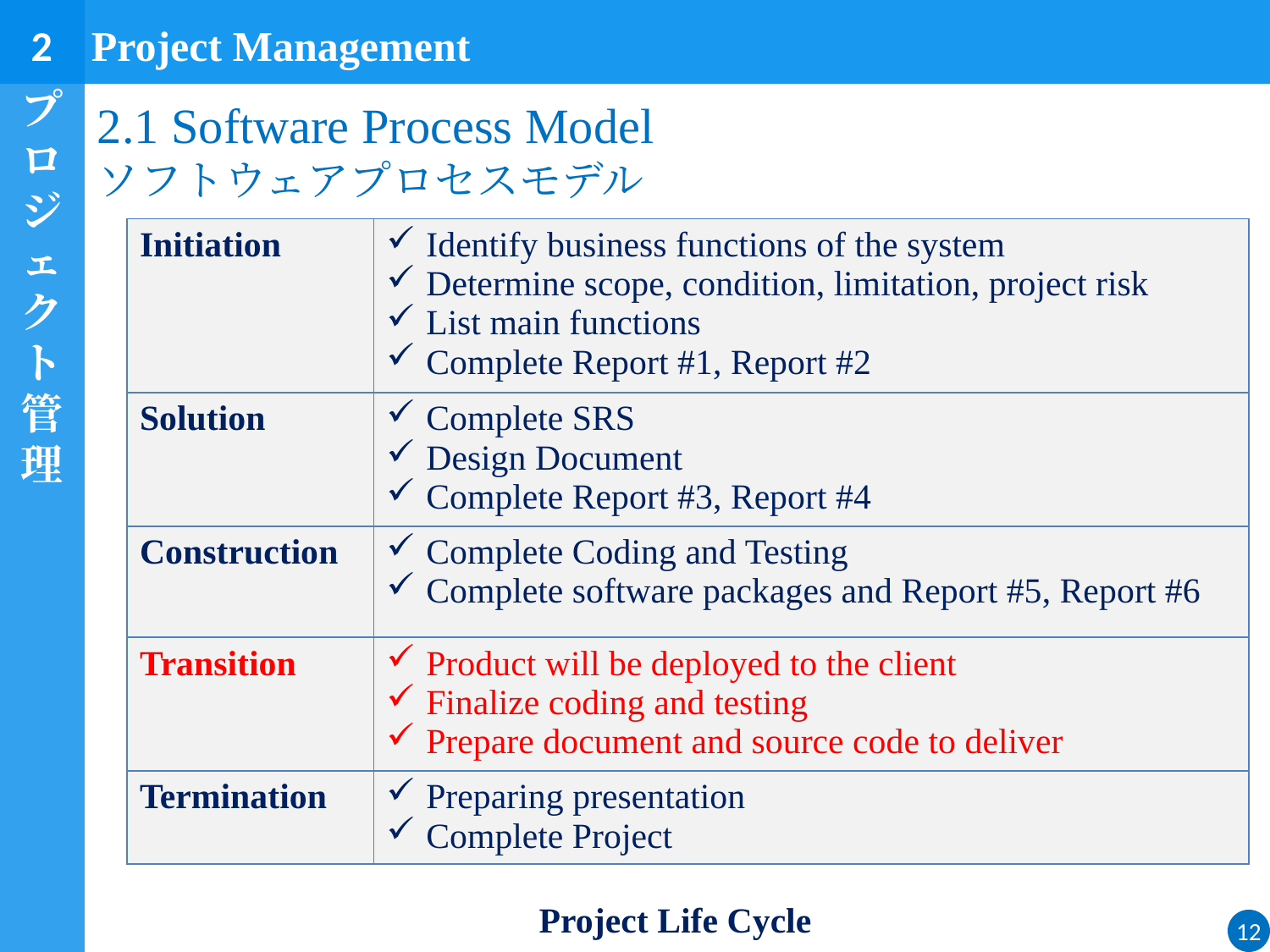

2
Project Management
プロジェクト管理
# 2.1 Software Process Model ソフトウェアプロセスモデル
| Initiation | Identify business functions of the system Determine scope, condition, limitation, project risk List main functions Complete Report #1, Report #2 |
| --- | --- |
| Solution | Complete SRS Design Document Complete Report #3, Report #4 |
| Construction | Complete Coding and Testing Complete software packages and Report #5, Report #6 |
| Transition | Product will be deployed to the client Finalize coding and testing Prepare document and source code to deliver |
| Termination | Preparing presentation Complete Project |
Project Life Cycle
12